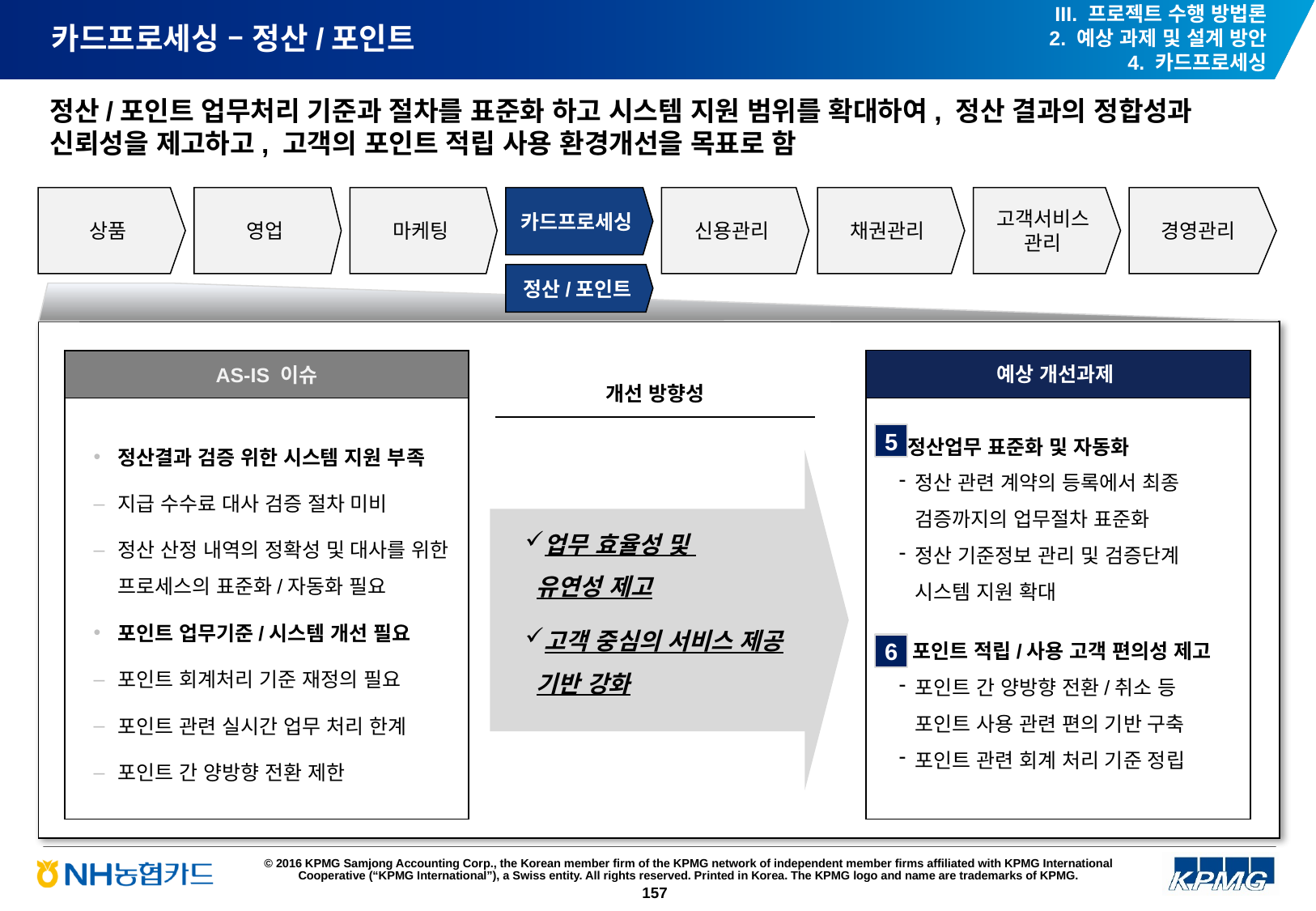

III. 프로젝트 수행 방법론
2. 예상 과제 및 설계 방안
4. 카드프로세싱
# 카드프로세싱 – 정산/포인트
정산/포인트 업무처리 기준과 절차를 표준화 하고 시스템 지원 범위를 확대하여, 정산 결과의 정합성과 신뢰성을 제고하고, 고객의 포인트 적립 사용 환경개선을 목표로 함
상품
영업
마케팅
카드프로세싱
신용관리
채권관리
고객서비스 관리
경영관리
정산/포인트

예상 개선과제

AS-IS 이슈
개선 방향성
업무 효율성 및
유연성 제고
고객 중심의 서비스 제공 기반 강화

정산결과 검증 위한 시스템 지원 부족
지급 수수료 대사 검증 절차 미비
정산 산정 내역의 정확성 및 대사를 위한 프로세스의 표준화/자동화 필요
포인트 업무기준/시스템 개선 필요
포인트 회계처리 기준 재정의 필요
포인트 관련 실시간 업무 처리 한계
포인트 간 양방향 전환 제한
     정산업무 표준화 및 자동화
정산 관련 계약의 등록에서 최종
검증까지의 업무절차 표준화
정산 기준정보 관리 및 검증단계
시스템 지원 확대
5
     포인트 적립/사용 고객 편의성 제고
포인트 간 양방향 전환/취소 등
포인트 사용 관련 편의 기반 구축
포인트 관련 회계 처리 기준 정립
6